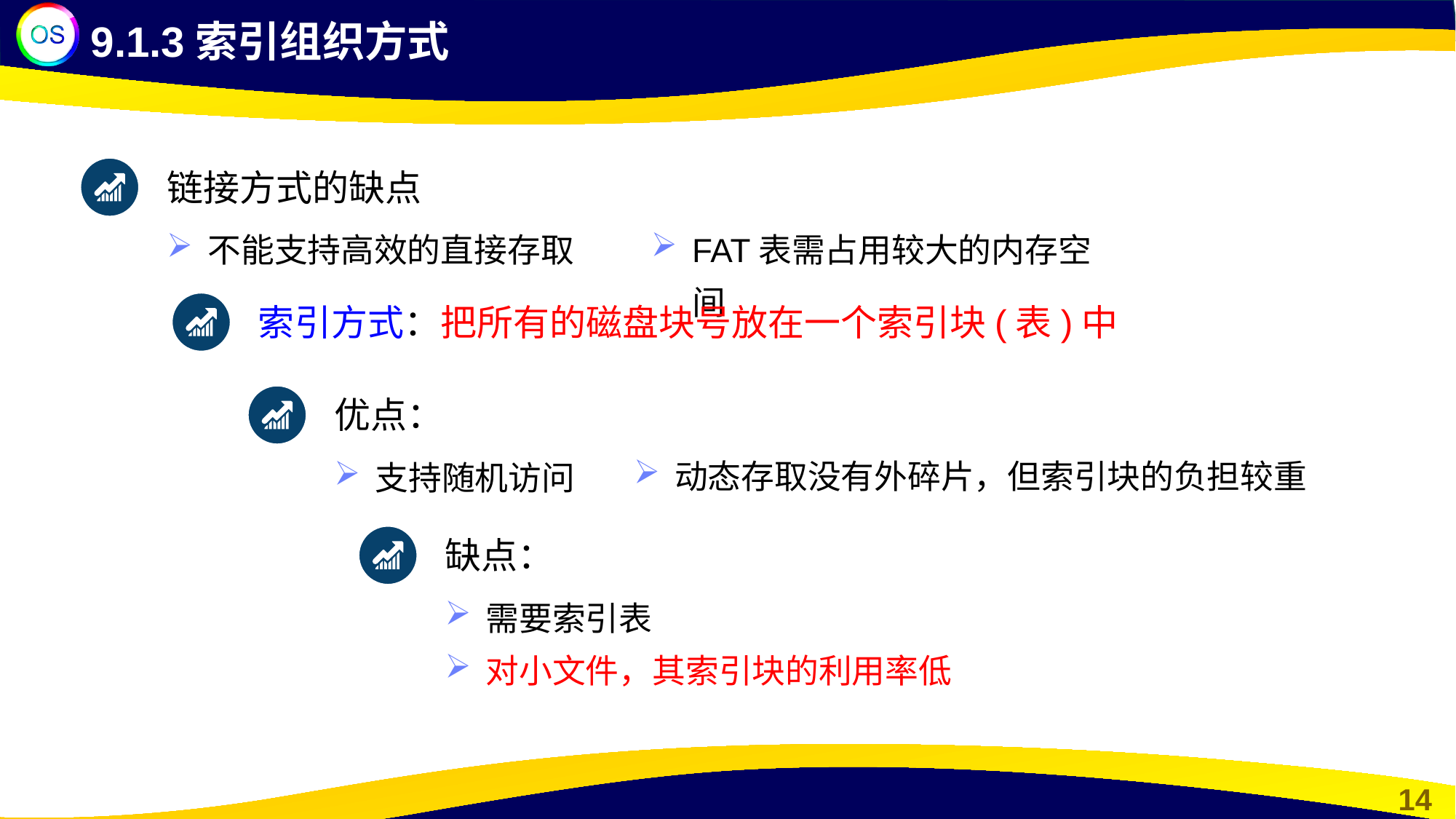

9.1.3索引组织方式

链接方式的缺点
FAT表需占用较大的内存空间
不能支持高效的直接存取

索引方式：把所有的磁盘块号放在一个索引块(表)中

优点：
动态存取没有外碎片，但索引块的负担较重
支持随机访问

缺点：
需要索引表
对小文件，其索引块的利用率低